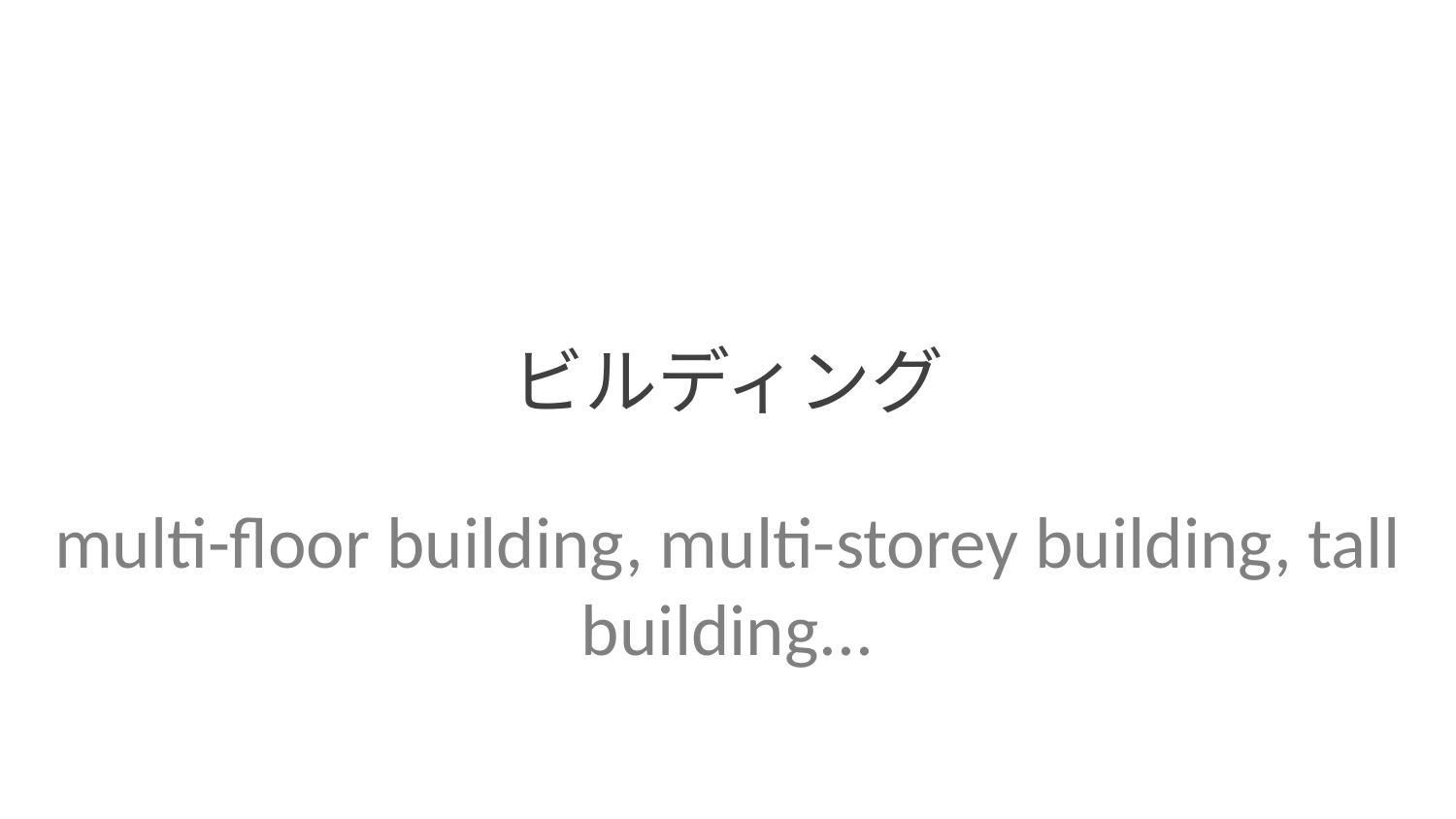

ビルディング
multi-floor building, multi-storey building, tall building...